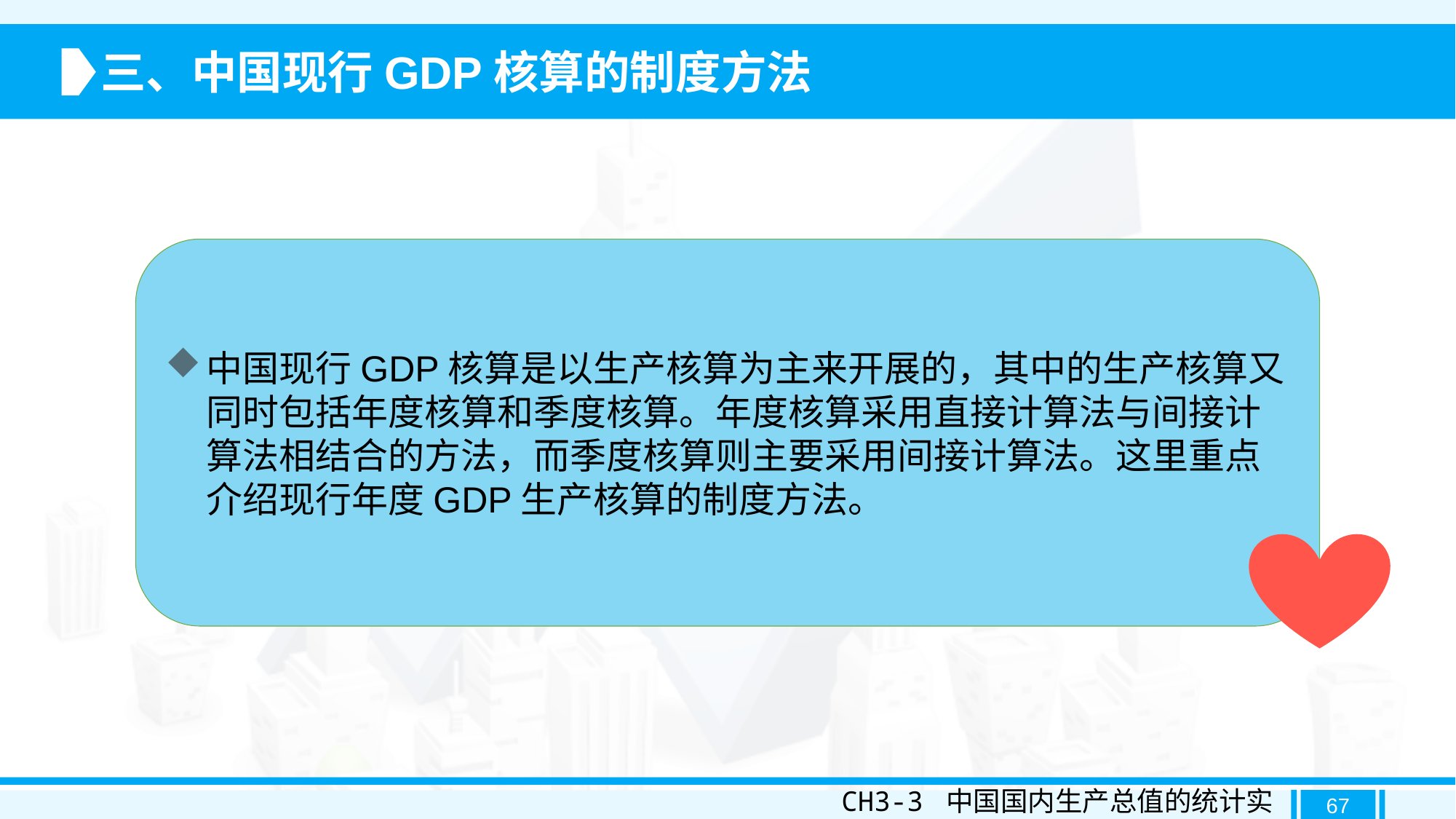

三、中国现行GDP核算的制度方法

中国现行GDP核算是以生产核算为主来开展的，其中的生产核算又同时包括年度核算和季度核算。年度核算采用直接计算法与间接计算法相结合的方法，而季度核算则主要采用间接计算法。这里重点介绍现行年度GDP生产核算的制度方法。

CH3-3 中国国内生产总值的统计实践
67